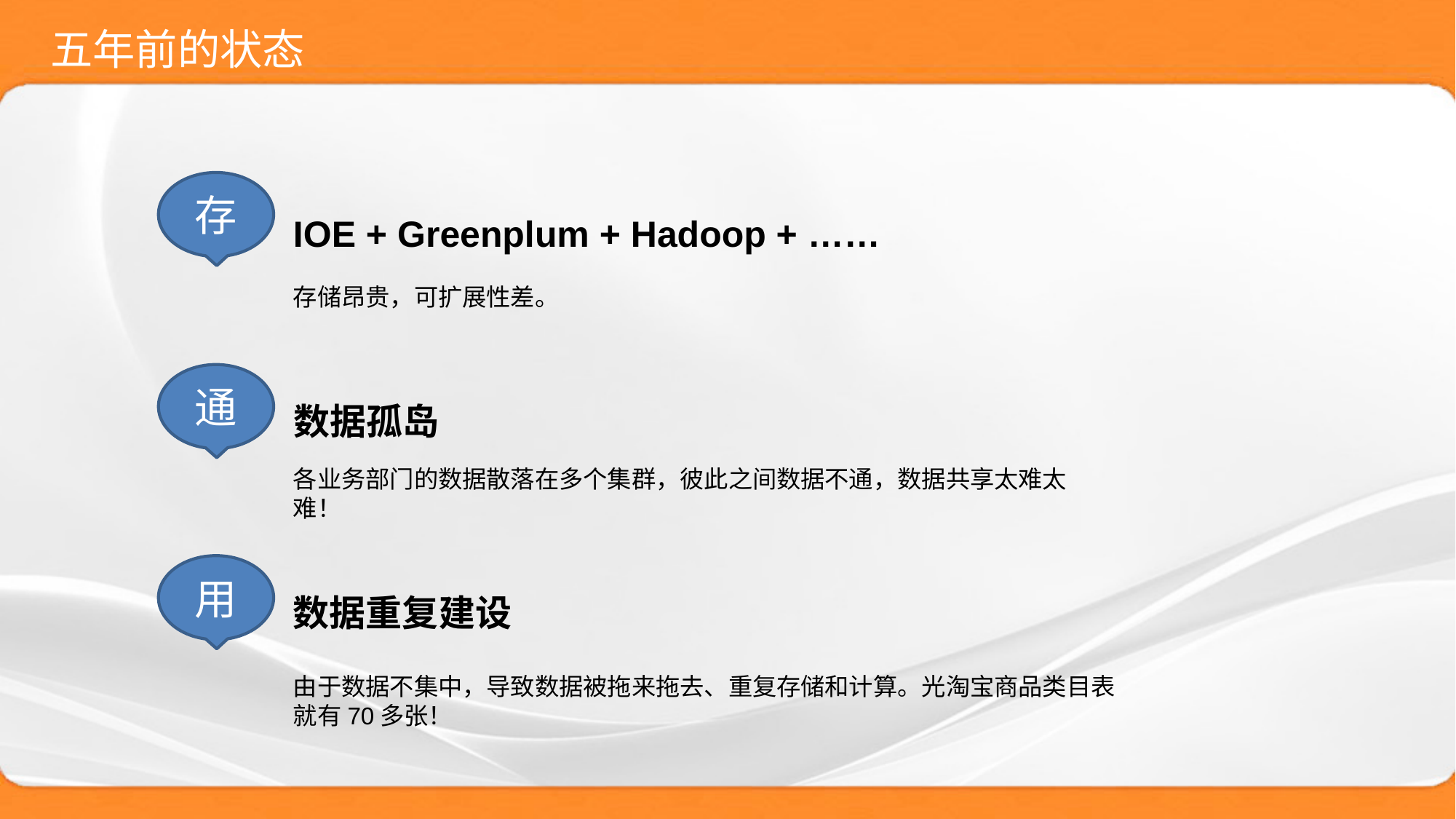

五年前的状态
存
IOE + Greenplum + Hadoop + ……
存储昂贵，可扩展性差。
通
数据孤岛
各业务部门的数据散落在多个集群，彼此之间数据不通，数据共享太难太难！
用
数据重复建设
由于数据不集中，导致数据被拖来拖去、重复存储和计算。光淘宝商品类目表就有70多张！